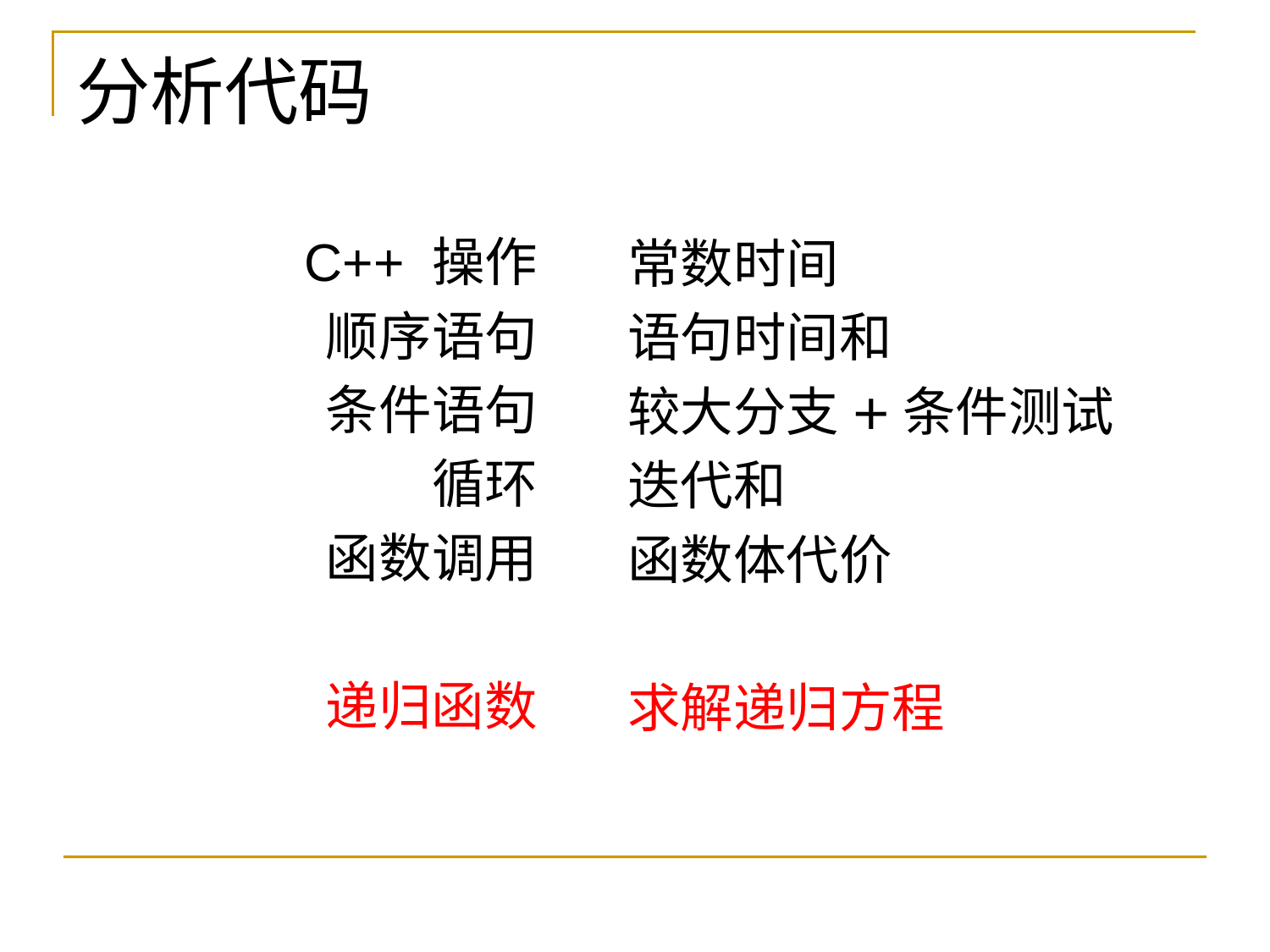

# 分析代码
C++ 操作
顺序语句
条件语句
循环
函数调用

递归函数
常数时间
语句时间和
较大分支+条件测试
迭代和
函数体代价

求解递归方程